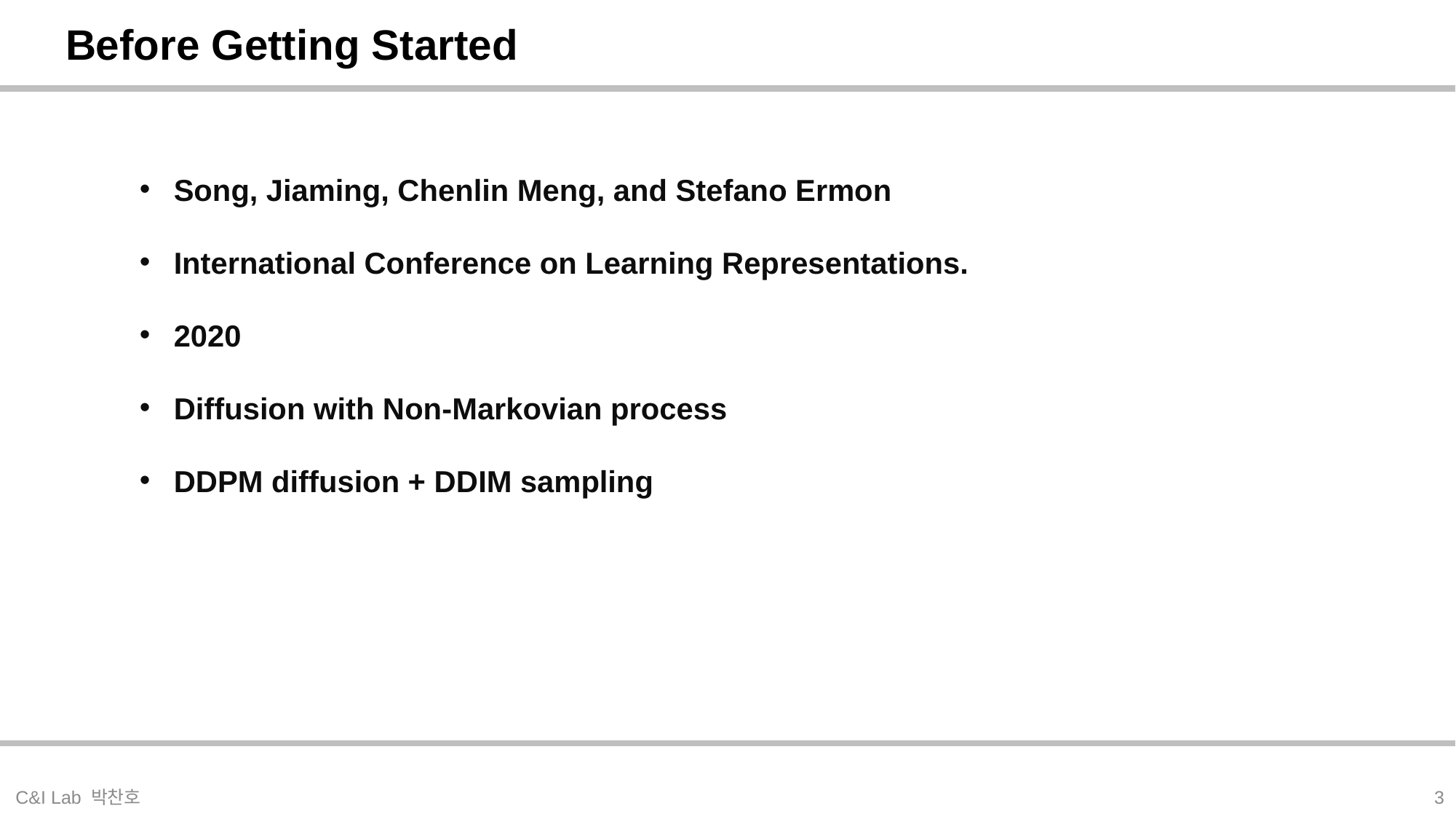

| Before Getting Started |
| --- |
Song, Jiaming, Chenlin Meng, and Stefano Ermon
International Conference on Learning Representations.
2020
Diffusion with Non-Markovian process
DDPM diffusion + DDIM sampling

|  |
| --- |
3
C&I Lab 박찬호